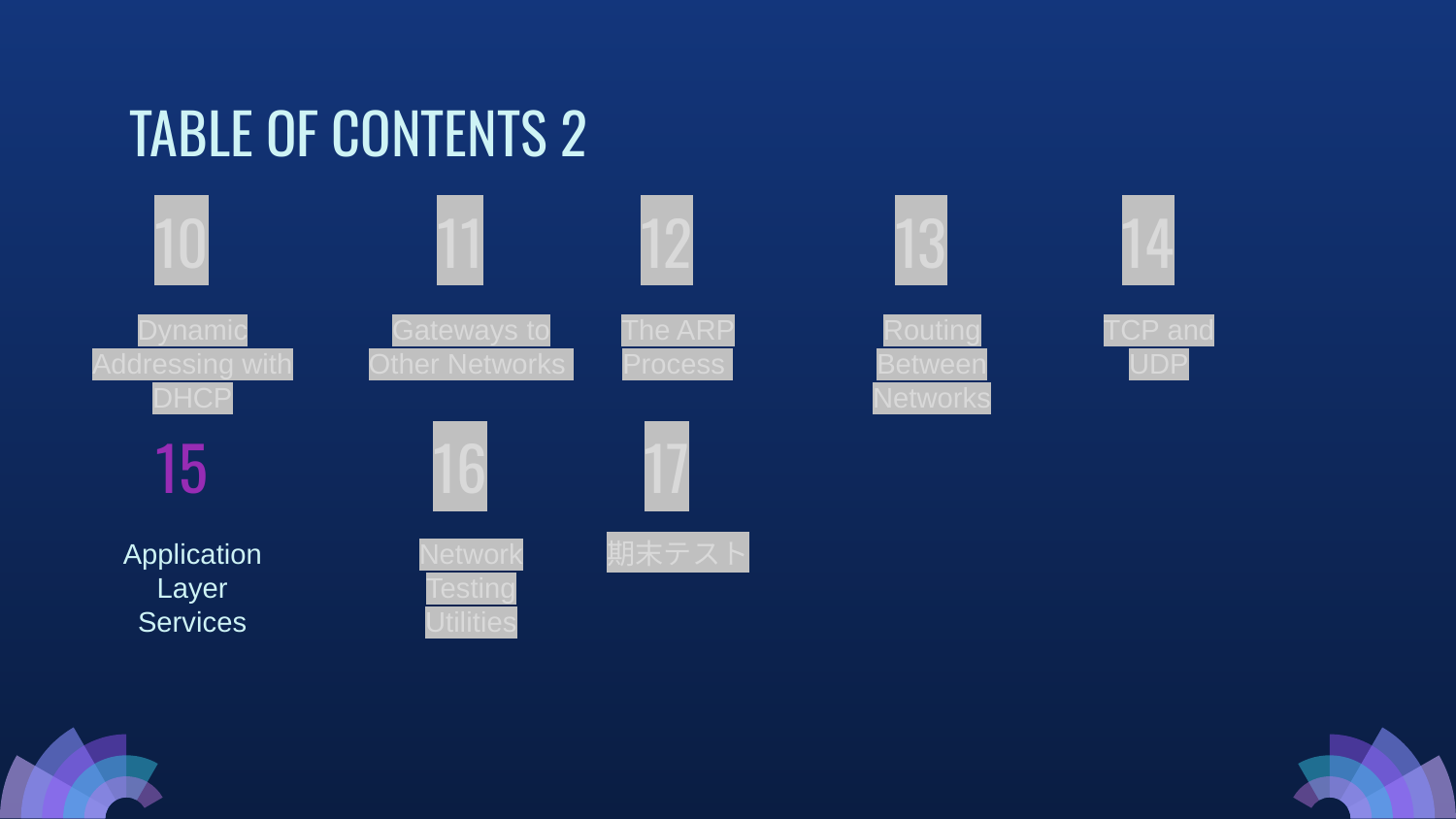

# TABLE OF CONTENTS 2
10
11
12
13
14
Dynamic Addressing with DHCP
Gateways to Other Networks
The ARP Process
Routing Between Networks
TCP and UDP
15
16
17
Application Layer Services
Network Testing Utilities
期末テスト